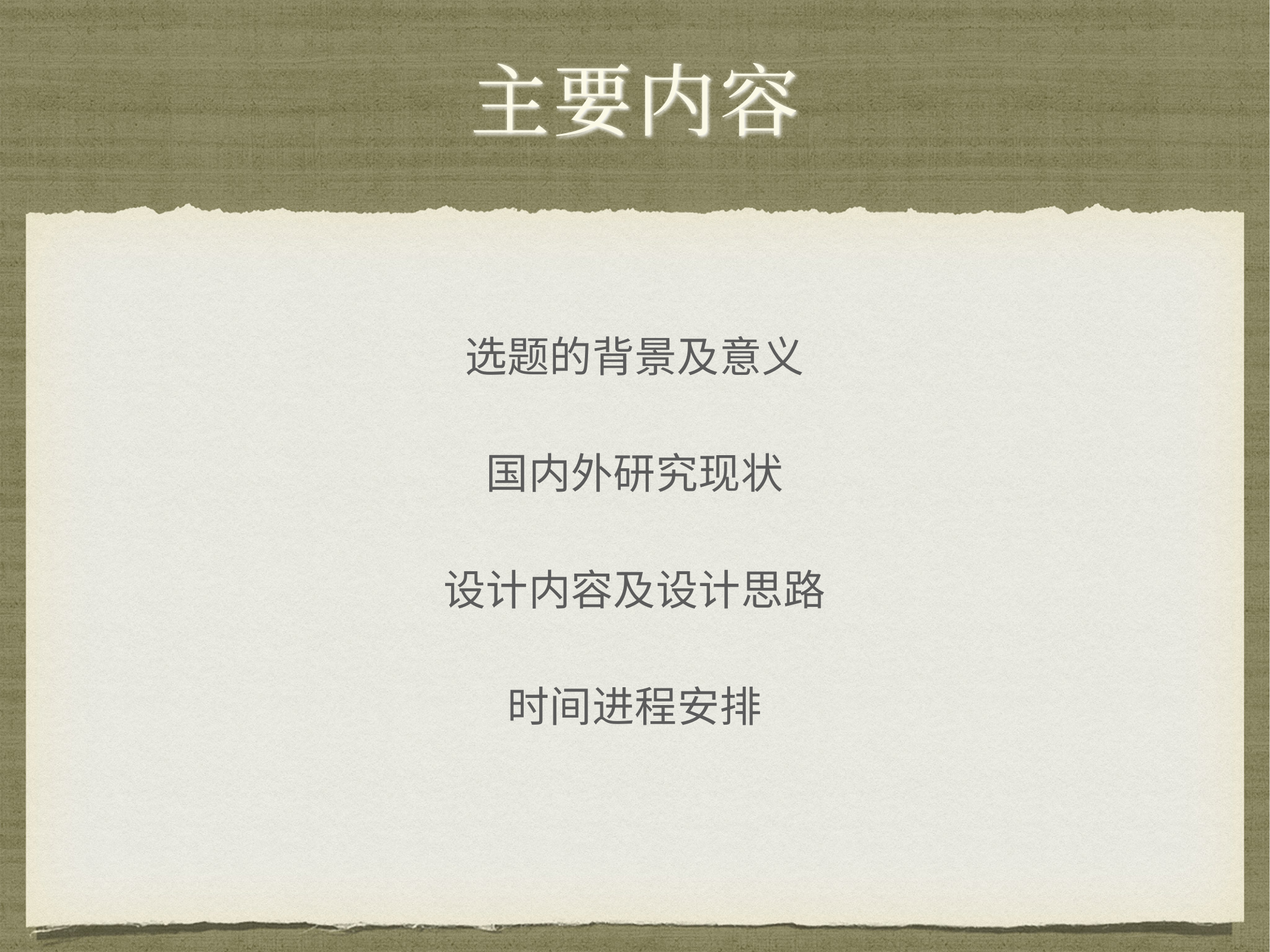

# 主要内容
选题的背景及意义
国内外研究现状
设计内容及设计思路
时间进程安排